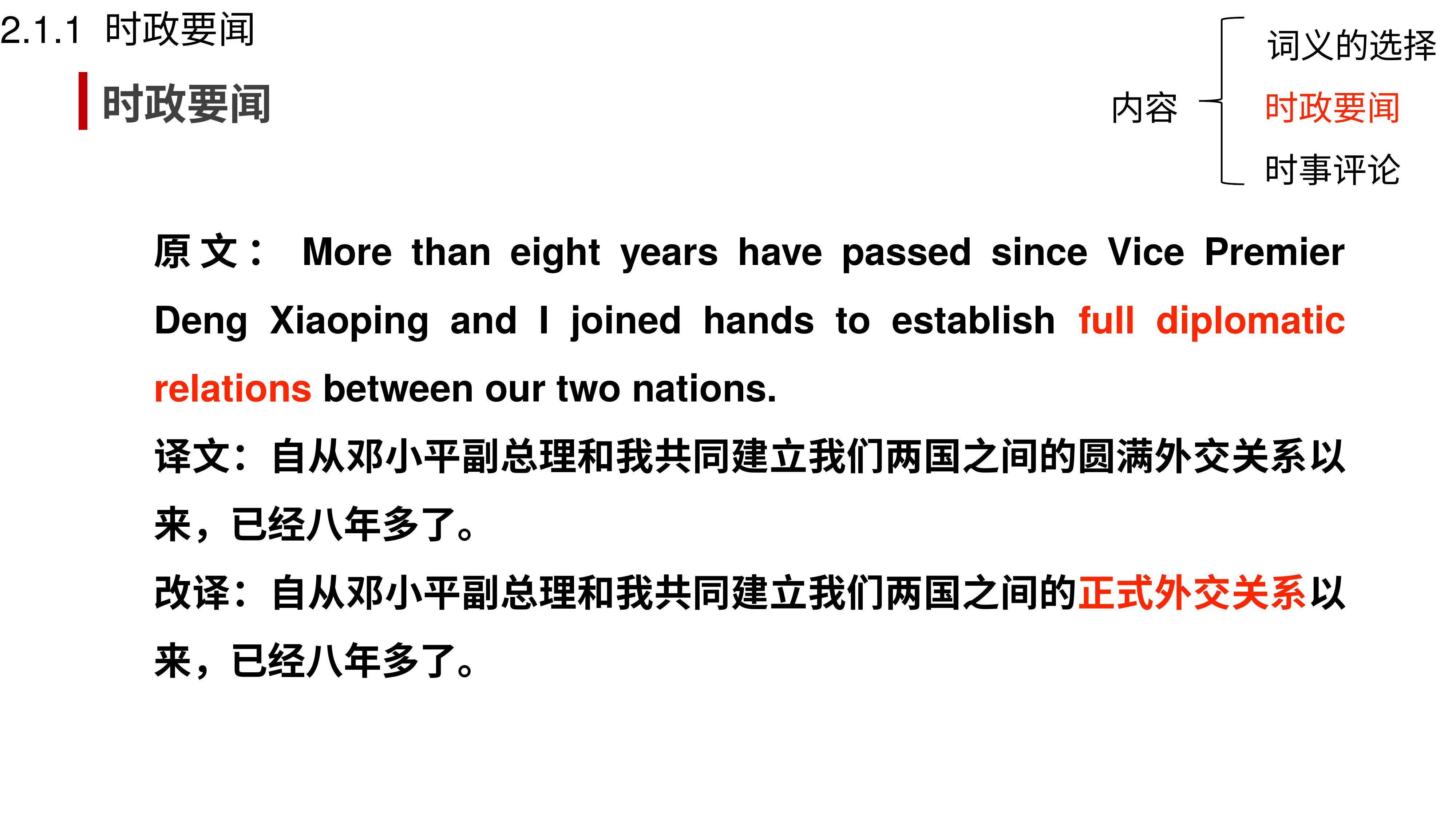

2.1.1 时政要闻

词义的选择
时政要闻

内容
时政要闻
时事评论
原文：More than eight years have passed since Vice Premier Deng Xiaoping and I joined hands to establish full diplomatic relations between our two nations.
译文：自从邓小平副总理和我共同建立我们两国之间的圆满外交关系以来，已经八年多了。
改译：自从邓小平副总理和我共同建立我们两国之间的正式外交关系以来，已经八年多了。